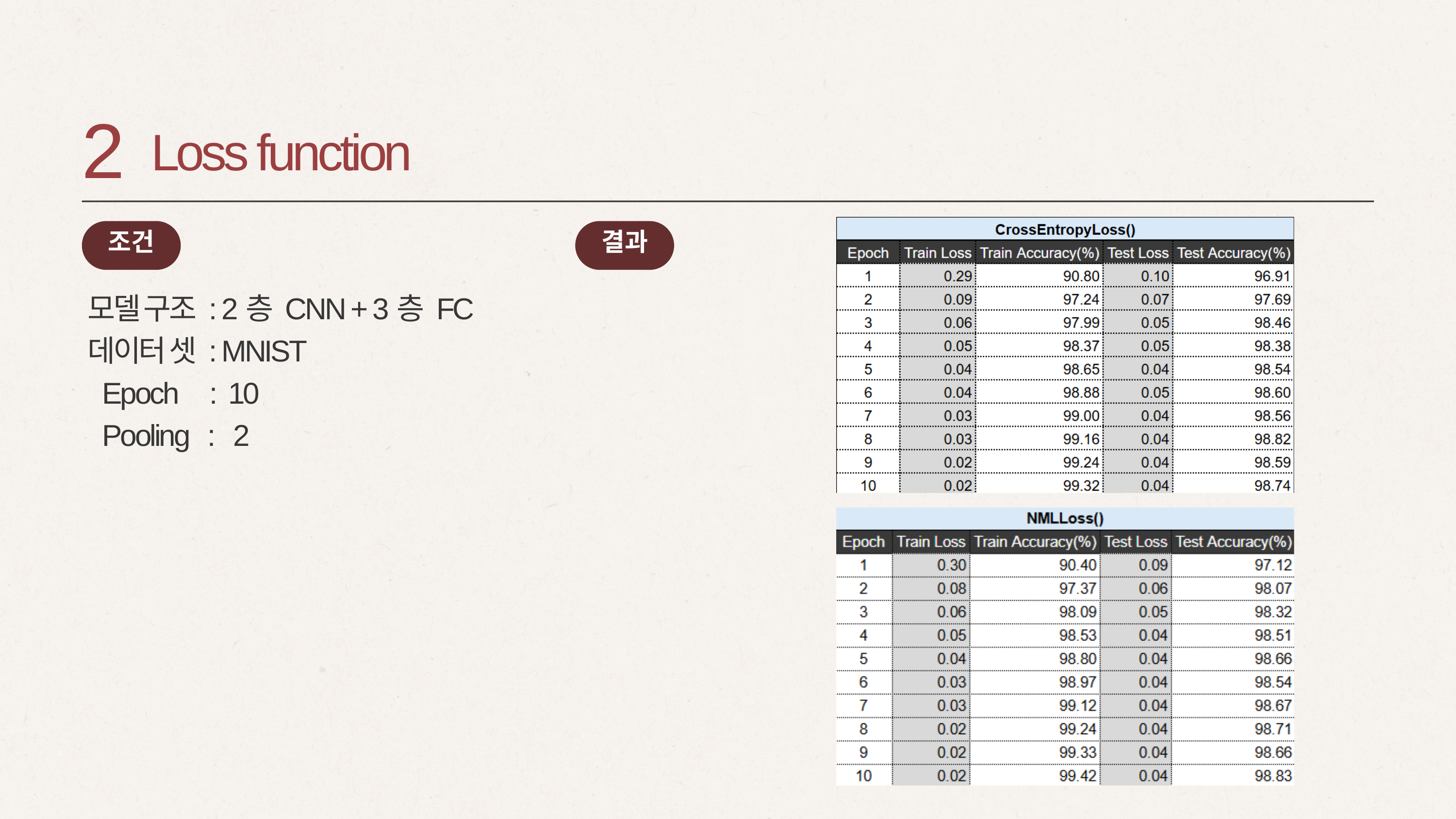

2
Loss function

조건

결과
모델 구조 : 2층 CNN + 3층 FC
데이터 셋 : MNIST
  Epoch     :  10
  Pooling   :   2